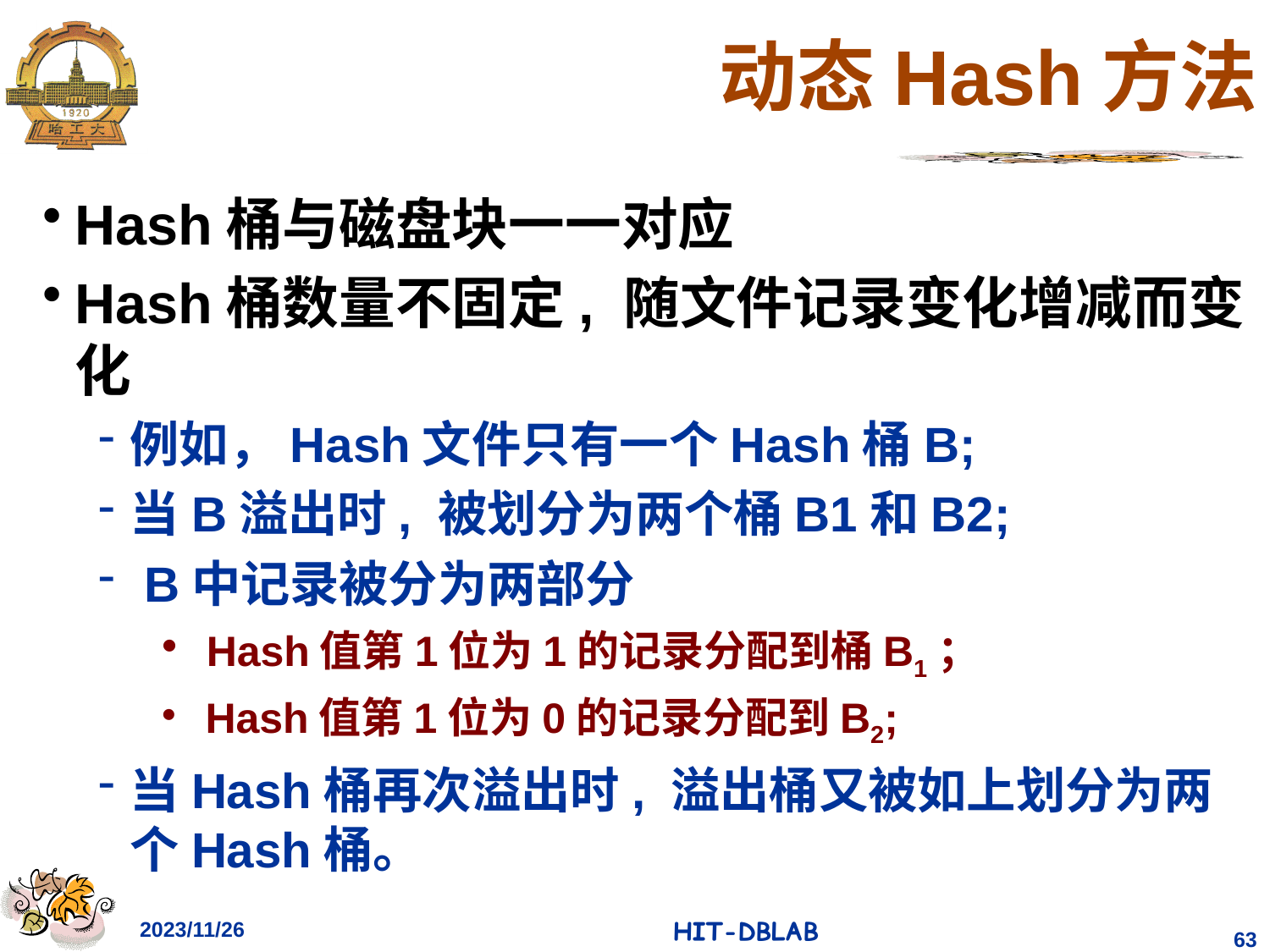

# 动态Hash方法
Hash桶与磁盘块一一对应
Hash桶数量不固定, 随文件记录变化增减而变化
例如，Hash文件只有一个Hash桶B;
当B溢出时, 被划分为两个桶B1和B2;
 B中记录被分为两部分
 Hash值第1位为1的记录分配到桶B1；
 Hash值第1位为0的记录分配到B2;
当Hash桶再次溢出时, 溢出桶又被如上划分为两个Hash桶。

2023/11/26
HIT-DBLAB
63